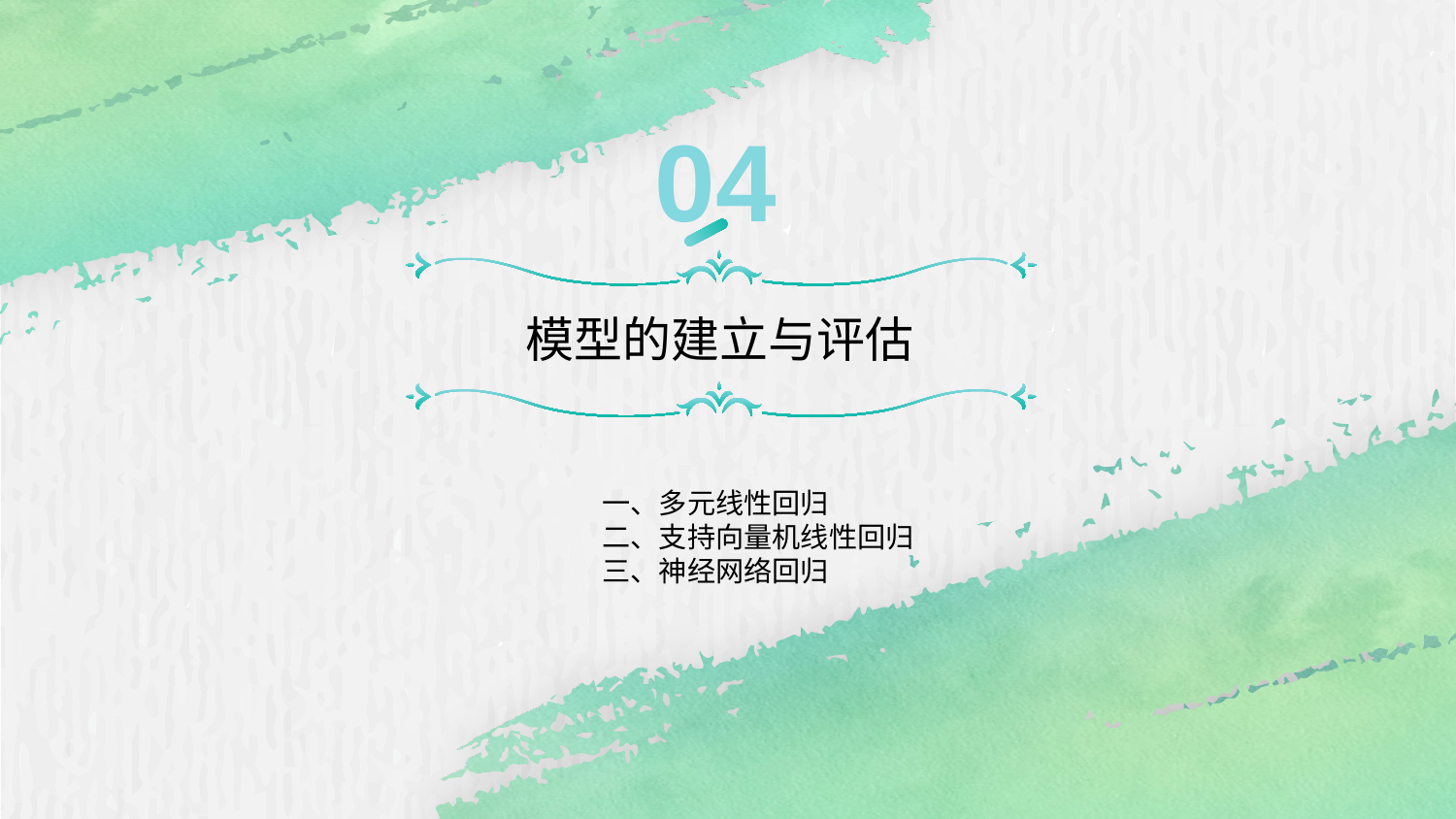

04

模型的建立与评估

一、多元线性回归
二、支持向量机线性回归
三、神经网络回归